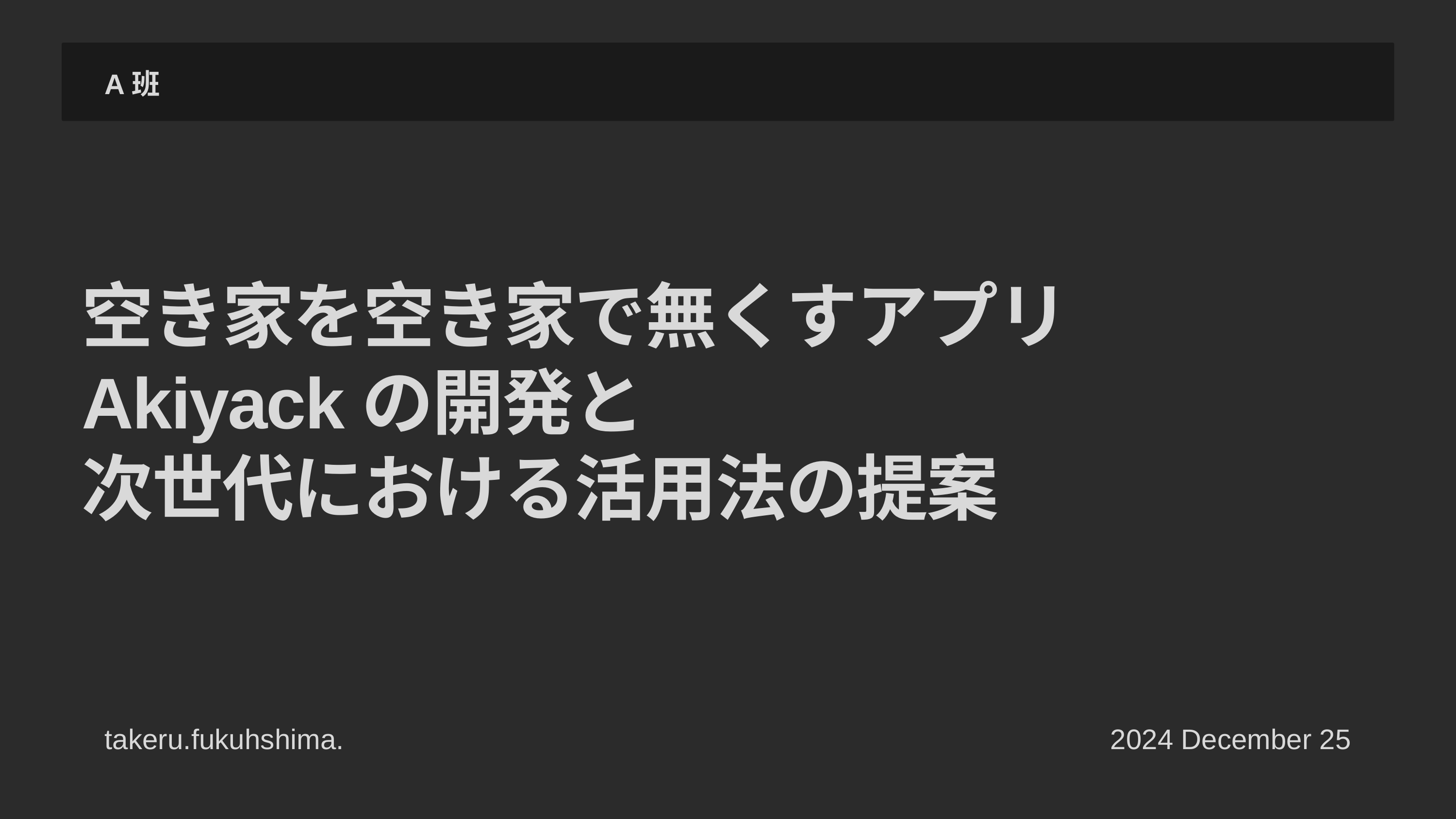

A班
空き家を空き家で無くすアプリ
Akiyackの開発と
次世代における活用法の提案
takeru.fukuhshima.
2024 December 25